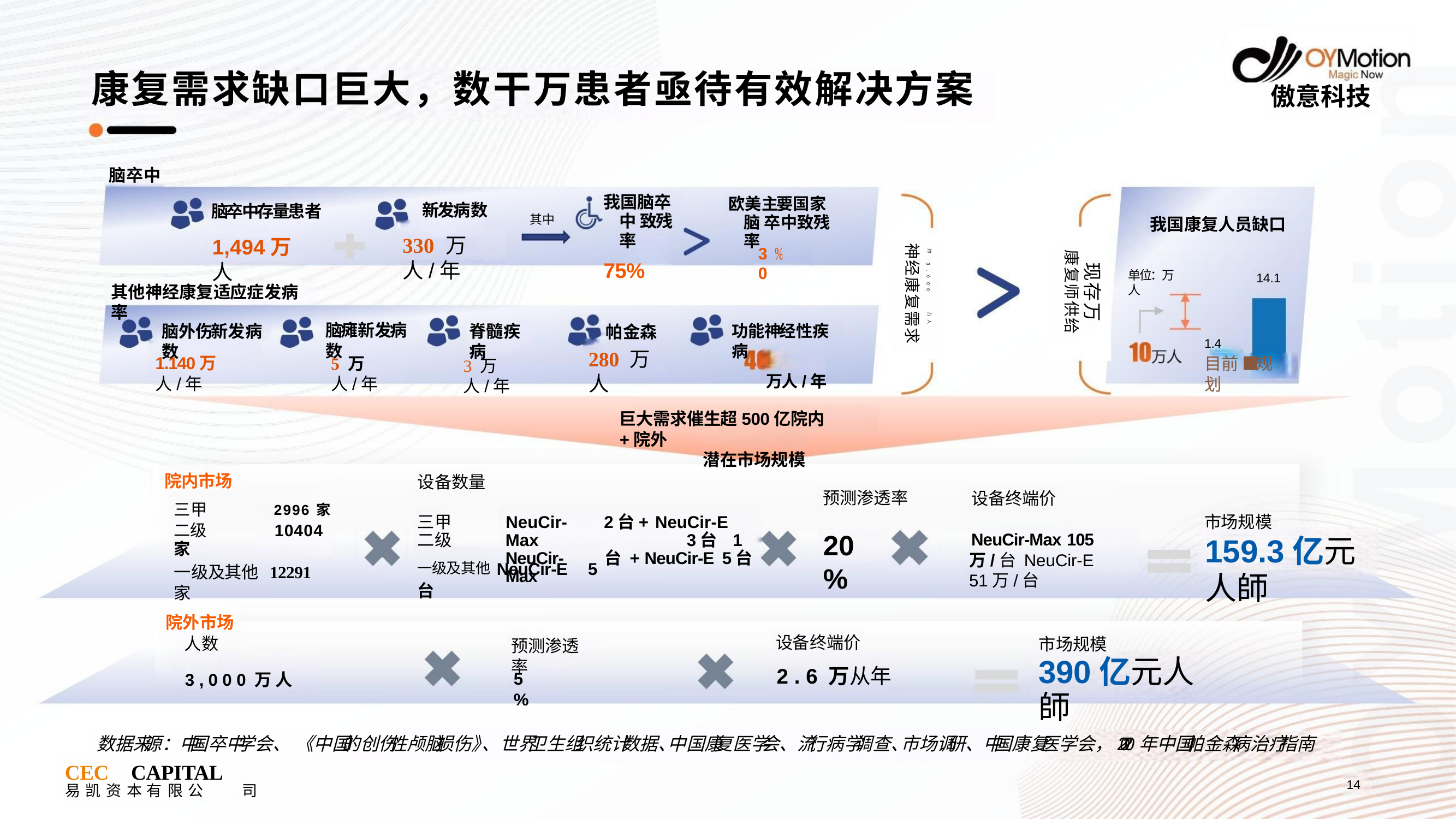

# 康复需求缺口巨大，数干万患者亟待有效解决方案
傲意科技
脑卒中
新发病数
330	万人/年
我国脑卒中 致残率
75%
欧美主要国家脑 卒中致残率
脑卒中存量患者
其中
我国康复人员缺口
1,494万人
30
神经康复需求
约

现存万
康复师供给
3 , 0 0 0
单位：万人
14.1
其他神经康复适应症发病率
功能神经性疾病
万人/年
万   人
帕金森
280	万人
脑瘫新发病数
脊髓疾病
脑外伤新发病数
1.4
目前 ■规划
1.140万 人/年
5 万 人/年
3 万人/年
巨大需求催生超500亿院内+院外
潜在市场规模
院内市场
三甲	2996家
二级	10404家
一级及其他 12291 家
设备数量
预测渗透率
设备终端价
三甲 二级
NeuCir-Max  NeuCir-Max
2台+ NeuCir-E	3台   1台 + NeuCir-E 5台
市场规模
159.3亿元人師

20%
NeuCir-Max 105万/台 NeuCir-E	51万/台
一级及其他NeuCir-E	5台
院外市场 人数
设备终端价
2 . 6 万从年
预测渗透率
市场规模
390亿元人師
5%
3 , 0 0 0 万 人
数据来源：中国卒中学会、 《中国的创伤性颅脑损伤》、世界卫生组织统计数据、中国康复医学会、流行病学调查、市场调研、中国康复医学会，2020年中国帕金森病治疗指南
CEC	CAPITAL
14
易 凯 资 本 有 限 公	司